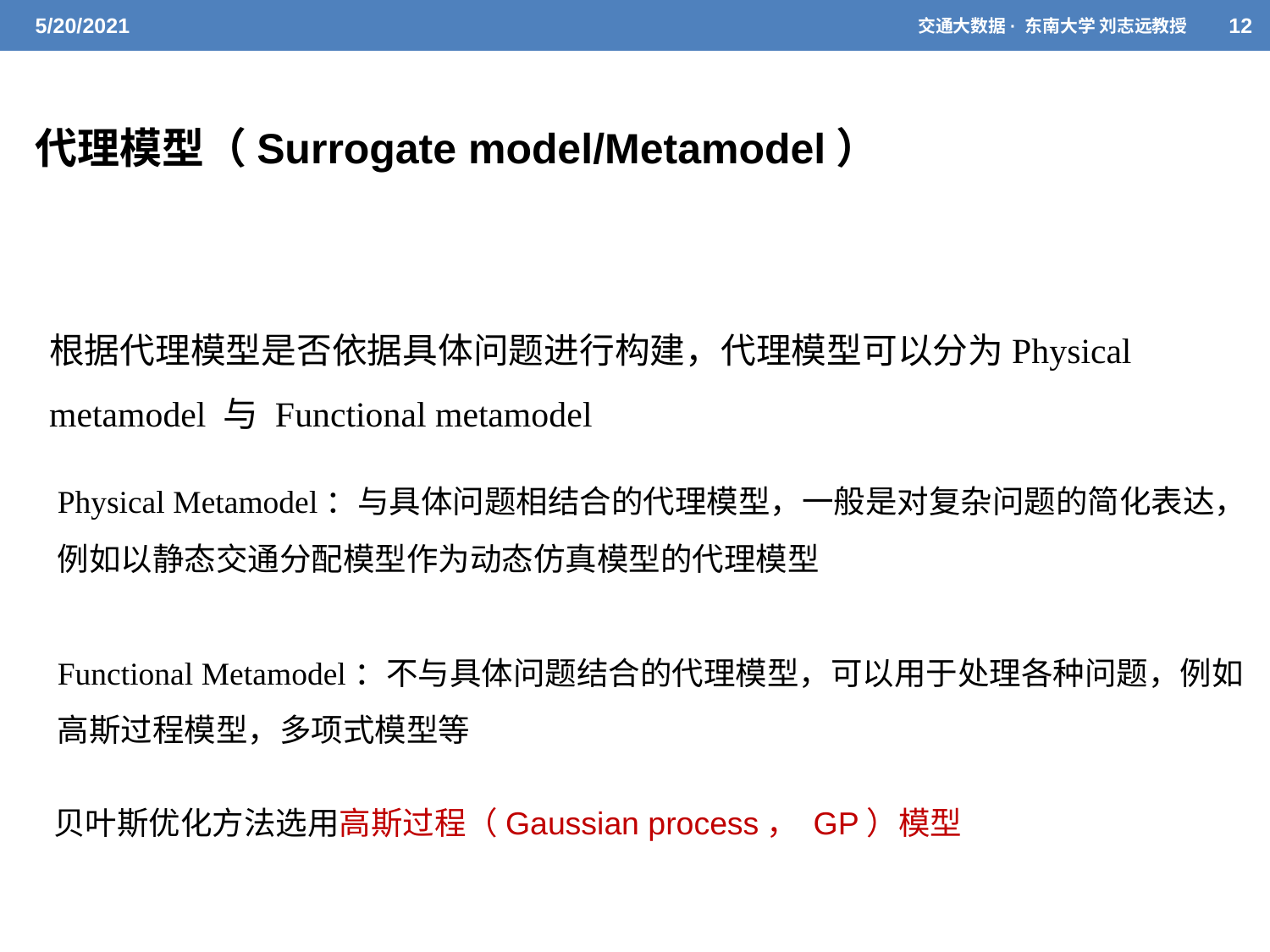

5/20/2021
交通大数据· 东南大学 刘志远教授
12
代理模型（Surrogate model/Metamodel）
根据代理模型是否依据具体问题进行构建，代理模型可以分为Physical metamodel 与 Functional metamodel
Physical Metamodel：与具体问题相结合的代理模型，一般是对复杂问题的简化表达，例如以静态交通分配模型作为动态仿真模型的代理模型

Functional Metamodel：不与具体问题结合的代理模型，可以用于处理各种问题，例如高斯过程模型，多项式模型等
贝叶斯优化方法选用高斯过程（Gaussian process， GP）模型